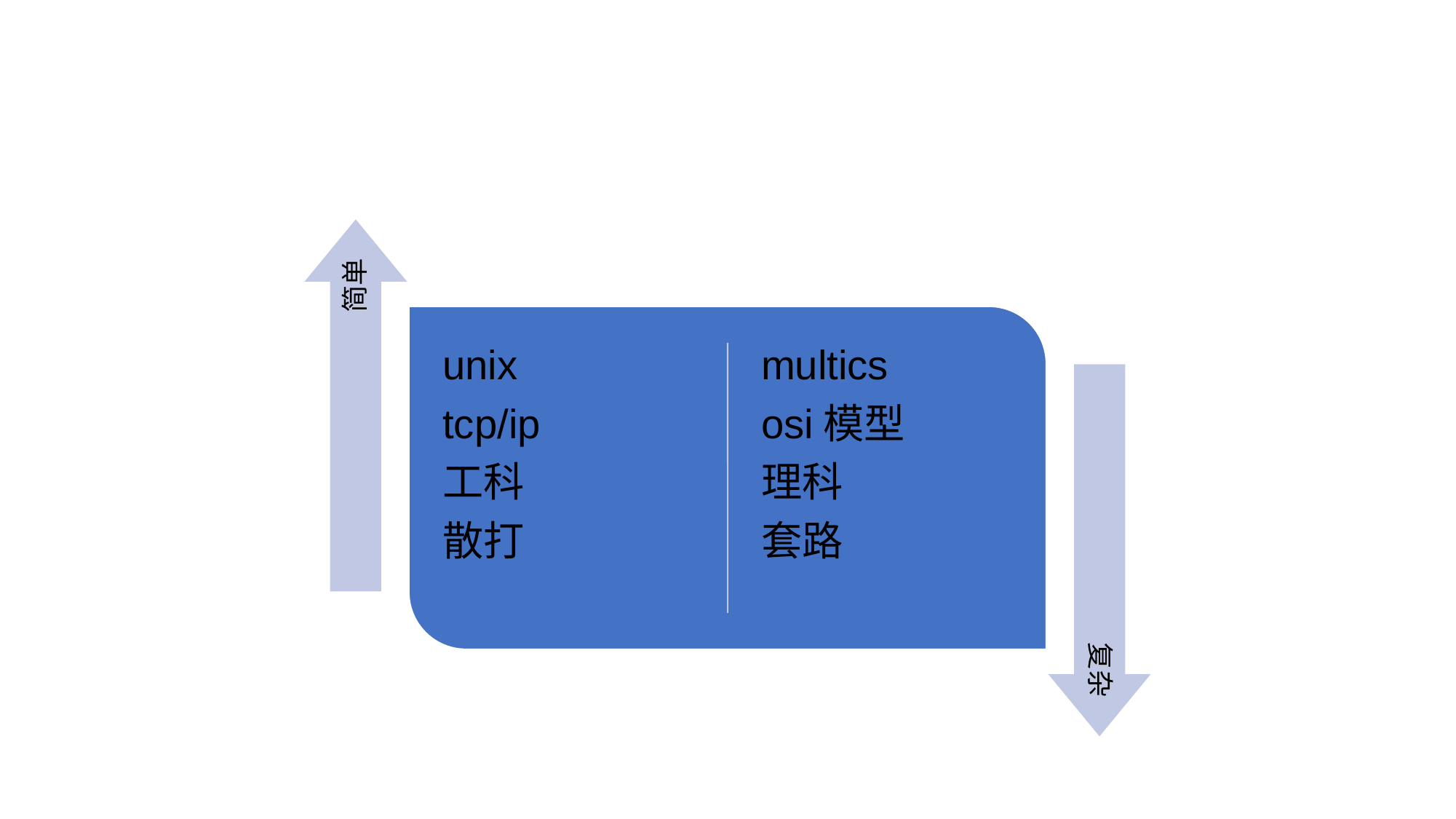

#
unix
tcp/ip
工科
散打
multics
osi模型
理科
套路
简单
复杂